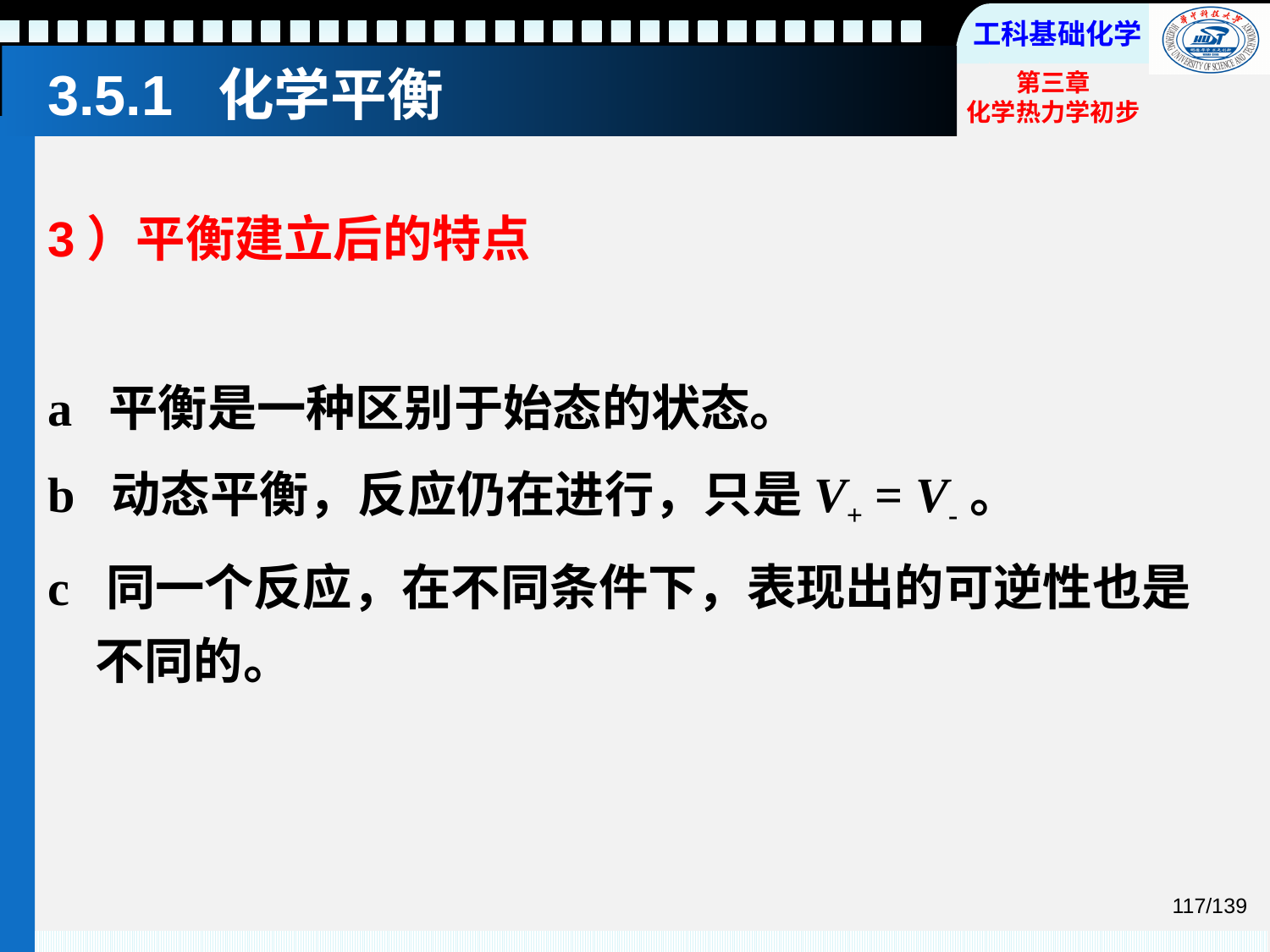

# 3.5.1  化学平衡

3）平衡建立后的特点

a  平衡是一种区别于始态的状态。
b  动态平衡，反应仍在进行，只是V+ = V-。
c  同一个反应，在不同条件下，表现出的可逆性也是不同的。